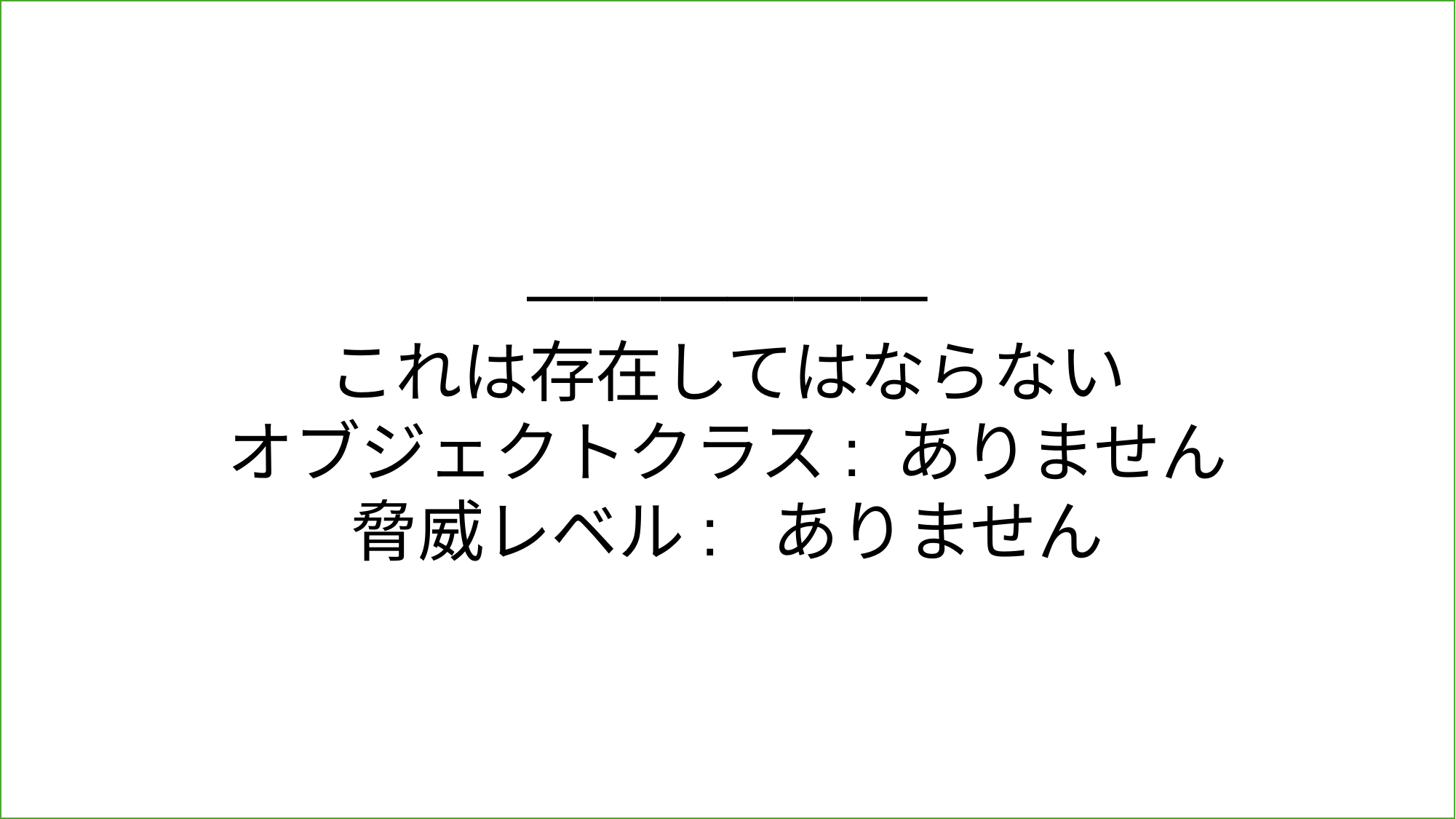

——————
これは存在してはならない
オブジェクトクラス: ありません
脅威レベル:  ありません
#